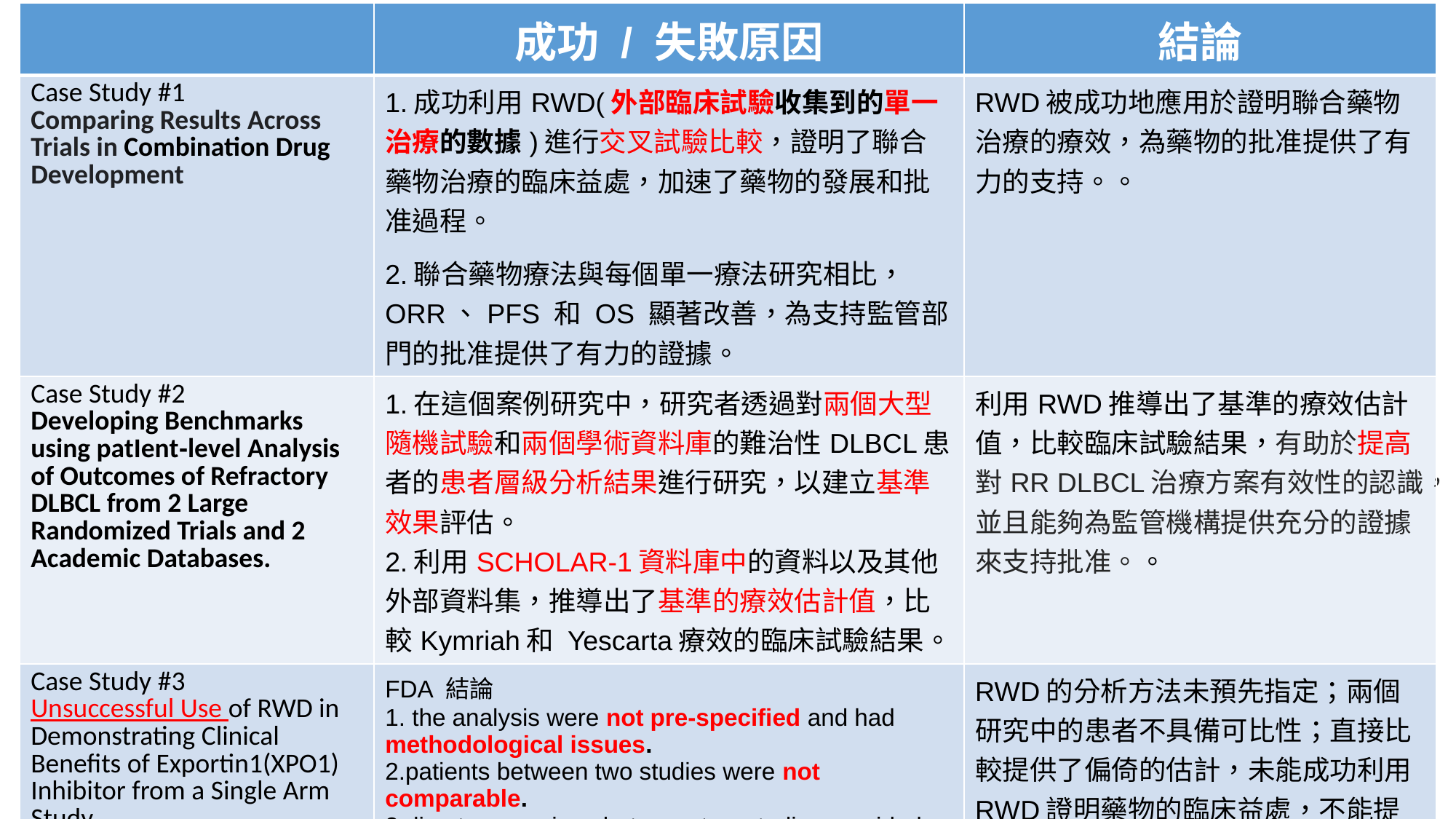

|  | 成功 / 失敗原因 | 結論 |
| --- | --- | --- |
| Case Study #1 Comparing Results Across Trials in Combination Drug Development | 1.成功利用RWD(外部臨床試驗收集到的單一治療的數據)進行交叉試驗比較，證明了聯合藥物治療的臨床益處，加速了藥物的發展和批准過程。 2.聯合藥物療法與每個單一療法研究相比， ORR、PFS 和 OS 顯著改善，為支持監管部門的批准提供了有力的證據。 | RWD被成功地應用於證明聯合藥物治療的療效，為藥物的批准提供了有力的支持。。 |
| Case Study #2 Developing Benchmarks using patIent‑level Analysis of Outcomes of Refractory DLBCL from 2 Large Randomized Trials and 2 Academic Databases. | 1.在這個案例研究中，研究者透過對兩個大型隨機試驗和兩個學術資料庫的難治性DLBCL患者的患者層級分析結果進行研究，以建立基準效果評估。 2.利用SCHOLAR-1資料庫中的資料以及其他外部資料集，推導出了基準的療效估計值，比較Kymriah和 Yescarta療效的臨床試驗結果。 | 利用RWD推導出了基準的療效估計值，比較臨床試驗結果，有助於提高對RR DLBCL治療方案有效性的認識，並且能夠為監管機構提供充分的證據來支持批准。。 |
| Case Study #3 Unsuccessful Use of RWD in Demonstrating Clinical Benefits of Exportin1(XPO1) Inhibitor from a Single Arm Study | FDA 結論 1. the analysis were not pre-specified and had methodological issues. 2.patients between two studies were not comparable.  3.direct comparison between two studies provided biased estimate of treatment effect in overall survival. | RWD的分析方法未預先指定；兩個研究中的患者不具備可比性；直接比較提供了偏倚的估計，未能成功利用RWD證明藥物的臨床益處，不能提供足夠的支持性證據。。 |
#